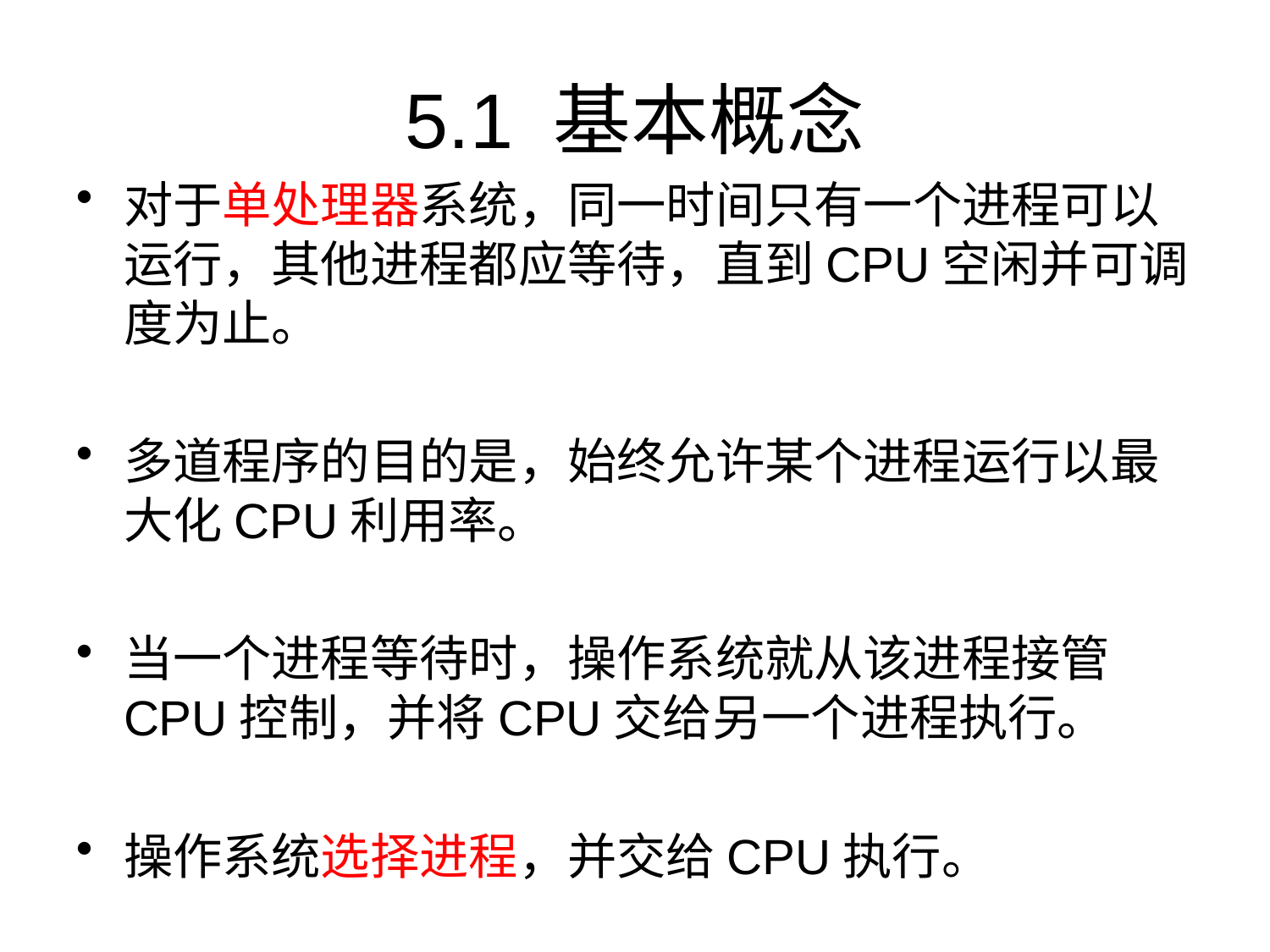

# 5.1 基本概念
对于单处理器系统，同一时间只有一个进程可以运行，其他进程都应等待，直到CPU空闲并可调度为止。

多道程序的目的是，始终允许某个进程运行以最大化CPU利用率。

当一个进程等待时，操作系统就从该进程接管CPU控制，并将CPU交给另一个进程执行。

操作系统选择进程，并交给CPU执行。